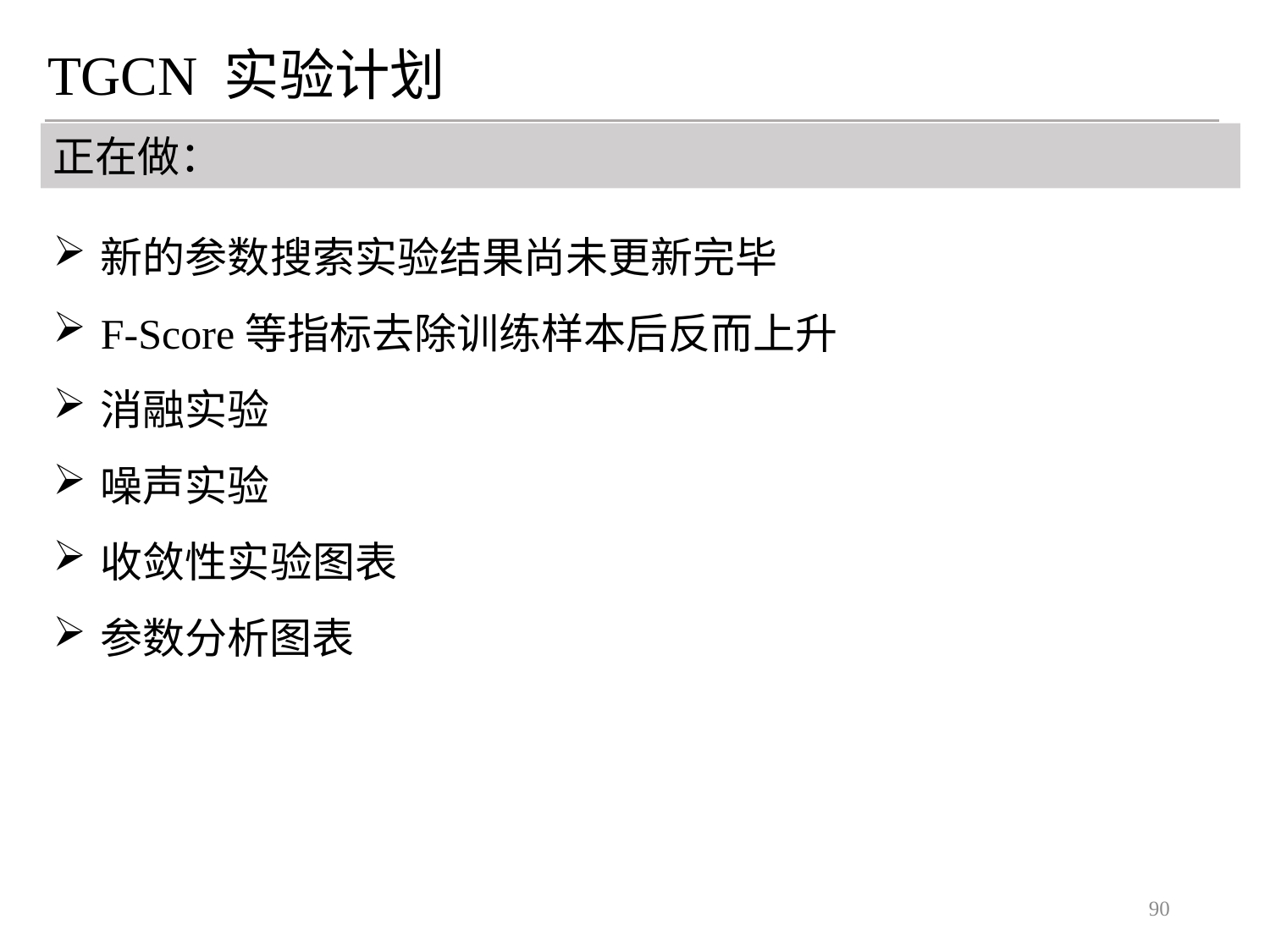

TGCN 实验计划
正在做：
新的参数搜索实验结果尚未更新完毕
F-Score等指标去除训练样本后反而上升
消融实验
噪声实验
收敛性实验图表
参数分析图表
90